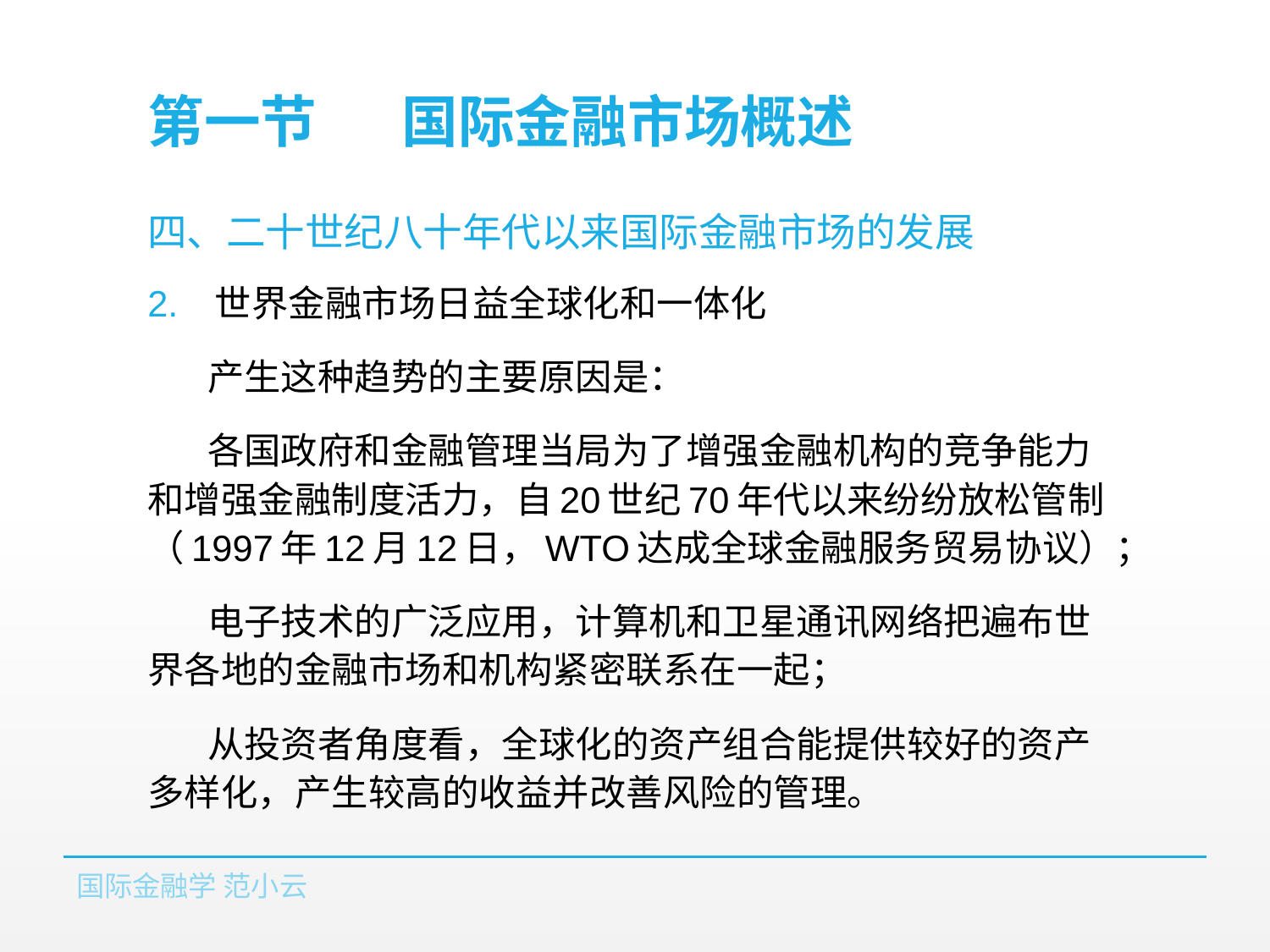

# 第一节	国际金融市场概述
四、二十世纪八十年代以来国际金融市场的发展
世界金融市场日益全球化和一体化
产生这种趋势的主要原因是：
各国政府和金融管理当局为了增强金融机构的竞争能力和增强金融制度活力，自20世纪70年代以来纷纷放松管制（1997年12月12日，WTO达成全球金融服务贸易协议）；
电子技术的广泛应用，计算机和卫星通讯网络把遍布世界各地的金融市场和机构紧密联系在一起；
从投资者角度看，全球化的资产组合能提供较好的资产多样化，产生较高的收益并改善风险的管理。
国际金融学 范小云